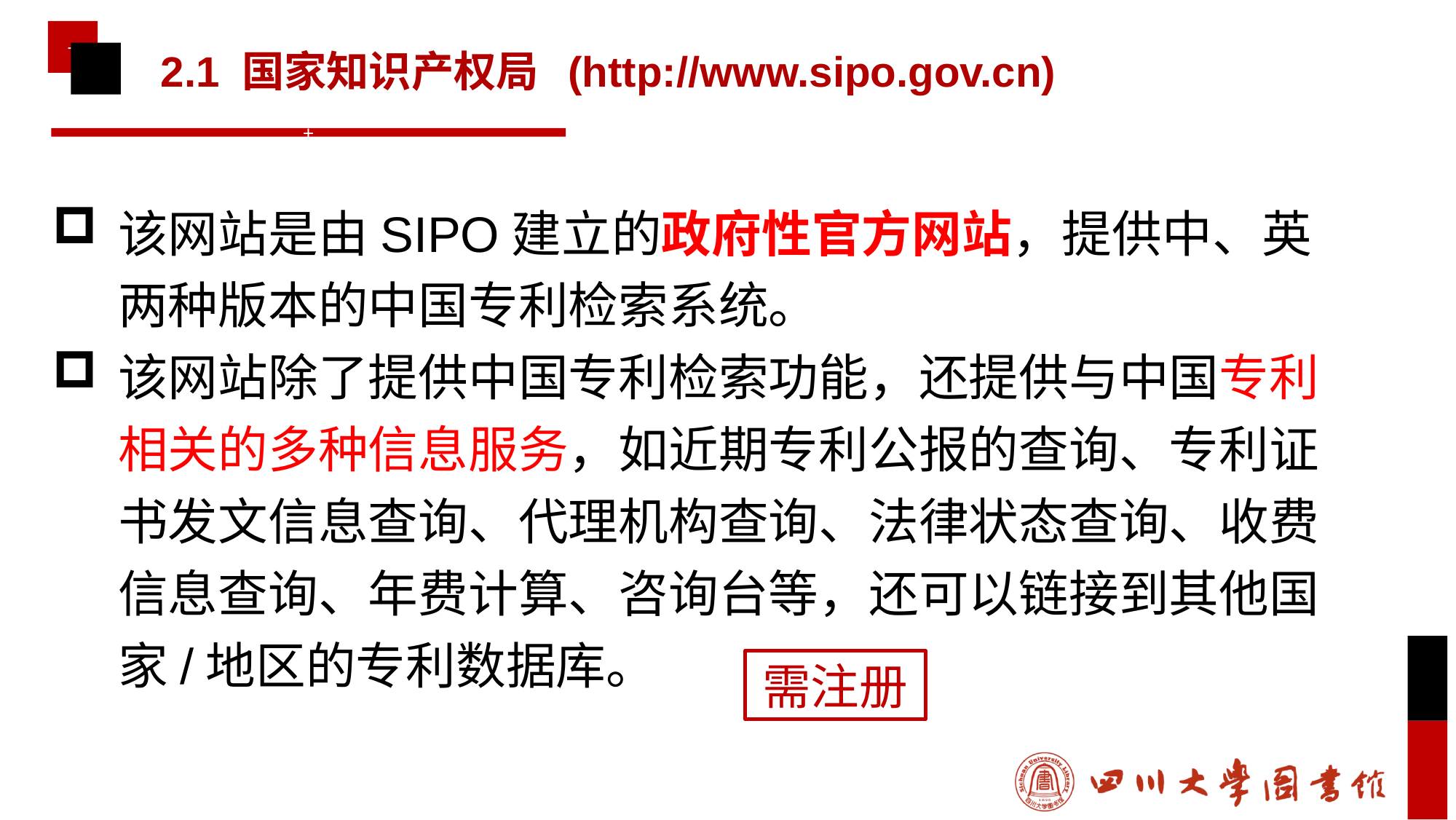

# 2.1 国家知识产权局  (http://www.sipo.gov.cn)

该网站是由SIPO建立的政府性官方网站，提供中、英两种版本的中国专利检索系统。
该网站除了提供中国专利检索功能，还提供与中国专利相关的多种信息服务，如近期专利公报的查询、专利证书发文信息查询、代理机构查询、法律状态查询、收费信息查询、年费计算、咨询台等，还可以链接到其他国家/地区的专利数据库。
需注册